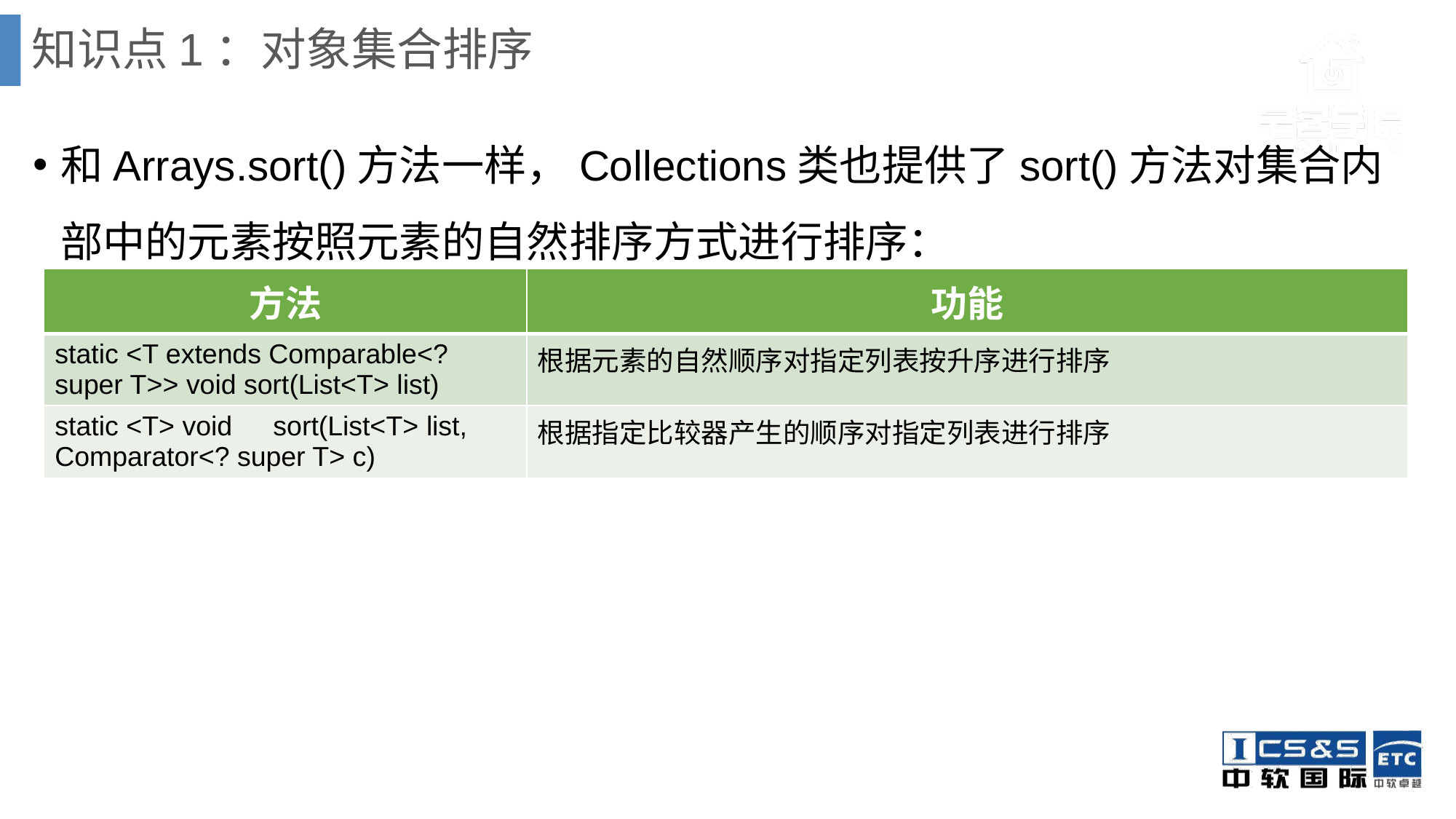

# 知识点1：对象集合排序
和Arrays.sort()方法一样，Collections类也提供了sort()方法对集合内部中的元素按照元素的自然排序方式进行排序：
| 方法 | 功能 |
| --- | --- |
| static <T extends Comparable<? super T>> void sort(List<T> list) | 根据元素的自然顺序对指定列表按升序进行排序 |
| static <T> void sort(List<T> list, Comparator<? super T> c) | 根据指定比较器产生的顺序对指定列表进行排序 |